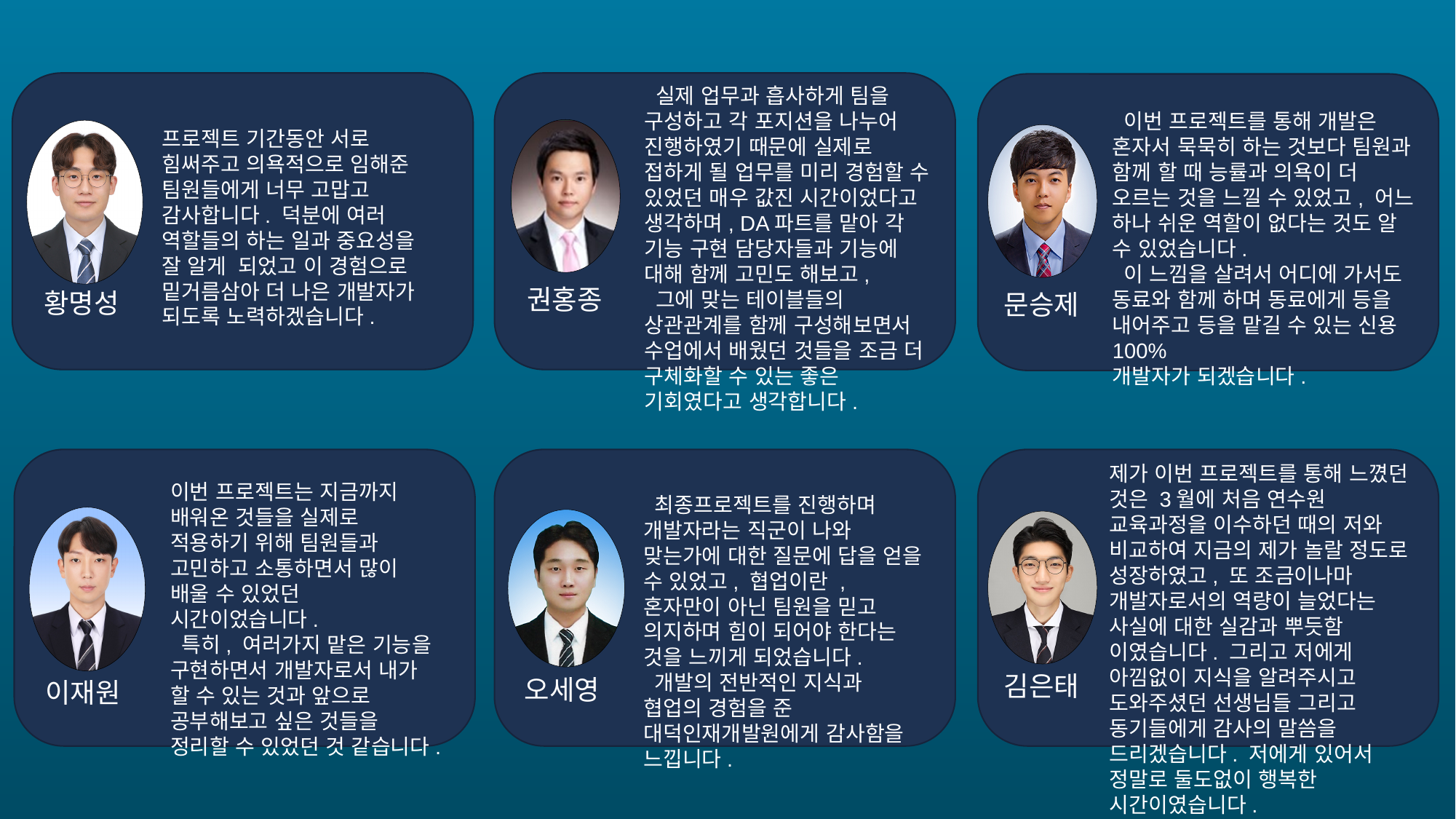

권홍종

 이번 프로젝트를 통해 개발은 혼자서 묵묵히 하는 것보다 팀원과 함께 할 때 능률과 의욕이 더 오르는 것을 느낄 수 있었고, 어느 하나 쉬운 역할이 없다는 것도 알 수 있었습니다.
 이 느낌을 살려서 어디에 가서도 동료와 함께 하며 동료에게 등을 내어주고 등을 맡길 수 있는 신용 100%
개발자가 되겠습니다.

문승제
 실제 업무과 흡사하게 팀을 구성하고 각 포지션을 나누어 진행하였기 때문에 실제로 접하게 될 업무를 미리 경험할 수 있었던 매우 값진 시간이었다고 생각하며, DA파트를 맡아 각 기능 구현 담당자들과 기능에 대해 함께 고민도 해보고,
 그에 맞는 테이블들의 상관관계를 함께 구성해보면서 수업에서 배웠던 것들을 조금 더 구체화할 수 있는 좋은 기회였다고 생각합니다.
프로젝트 기간동안 서로 힘써주고 의욕적으로 임해준 팀원들에게 너무 고맙고 감사합니다. 덕분에 여러 역할들의 하는 일과 중요성을 잘 알게  되었고 이 경험으로 밑거름삼아 더 나은 개발자가 되도록 노력하겠습니다.

황명성

김은태

 최종프로젝트를 진행하며 개발자라는 직군이 나와 맞는가에 대한 질문에 답을 얻을 수 있었고, 협업이란 , 혼자만이 아닌 팀원을 믿고 의지하며 힘이 되어야 한다는 것을 느끼게 되었습니다.
 개발의 전반적인 지식과 협업의 경험을 준 대덕인재개발원에게 감사함을 느낍니다.

오세영
제가 이번 프로젝트를 통해 느꼈던 것은 3월에 처음 연수원 교육과정을 이수하던 때의 저와 비교하여 지금의 제가 놀랄 정도로 성장하였고, 또 조금이나마 개발자로서의 역량이 늘었다는 사실에 대한 실감과 뿌듯함 이였습니다. 그리고 저에게 아낌없이 지식을 알려주시고 도와주셨던 선생님들 그리고 동기들에게 감사의 말씀을 드리겠습니다. 저에게 있어서 정말로 둘도없이 행복한 시간이였습니다.
이번 프로젝트는 지금까지 배워온 것들을 실제로 적용하기 위해 팀원들과 고민하고 소통하면서 많이 배울 수 있었던 시간이었습니다.
 특히, 여러가지 맡은 기능을 구현하면서 개발자로서 내가 할 수 있는 것과 앞으로 공부해보고 싶은 것들을 정리할 수 있었던 것 같습니다.

이재원